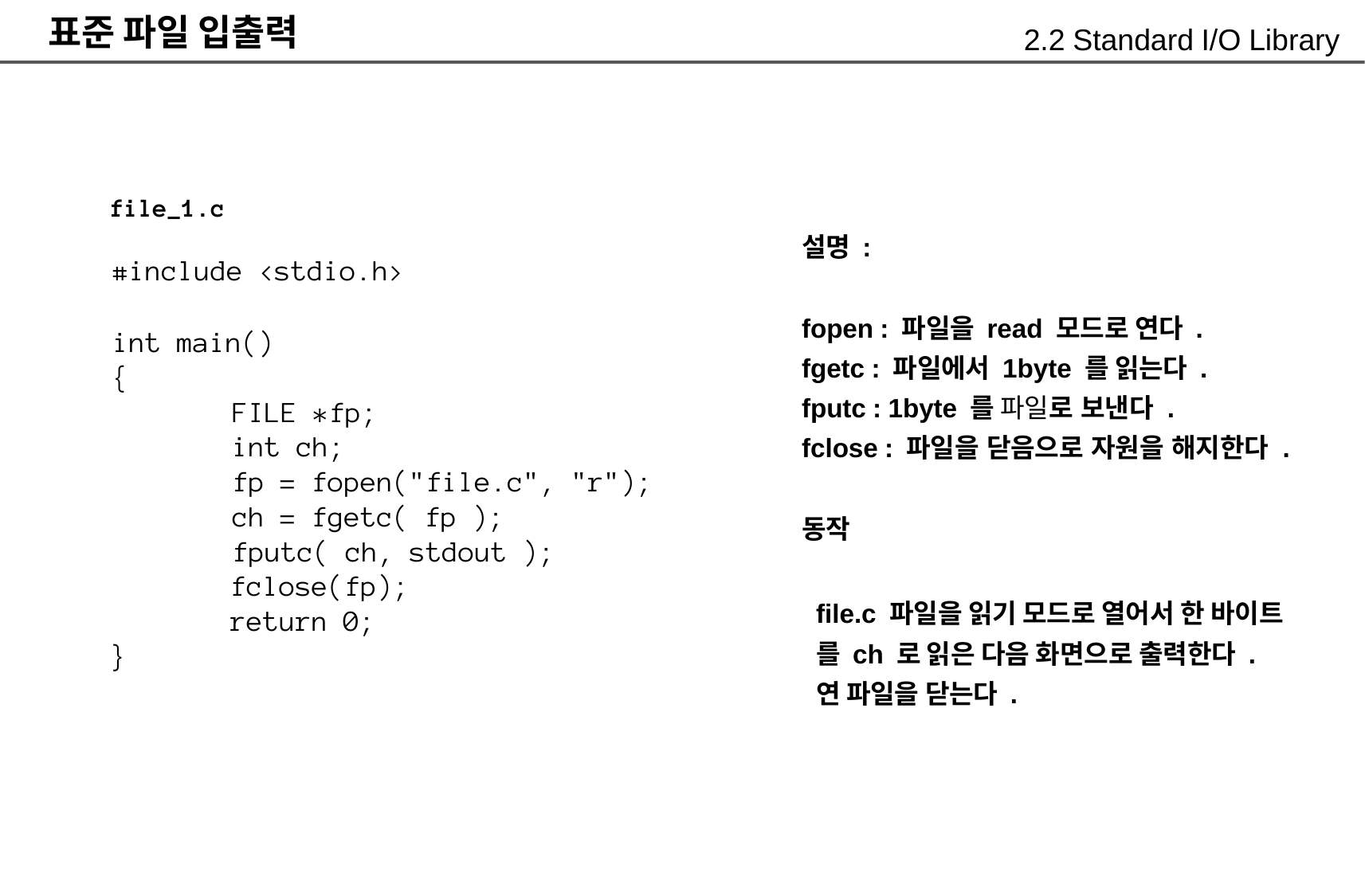

표준 파일 입출력
2.2 Standard I/O Library

file_1.c

	#include  <stdio.h>

	int  main()
	{
		FILE  *fp;
		int  ch;
		fp  =  fopen("file.c",  "r");
		ch  =  fgetc(  fp  );
		fputc(  ch,  stdout  );
설명 :

fopen : 파일을 read 모드로 연다 .
fgetc : 파일에서 1byte 를 읽는다 .
fputc : 1byte 를 파일로 보낸다 .
fclose : 파일을 닫음으로 자원을 해지한다 .

동작

fclose(fp);
return  0;
file.c 파일을 읽기 모드로 열어서 한 바이트
를 ch 로 읽은 다음 화면으로 출력한다 .
연 파일을 닫는다 .
}